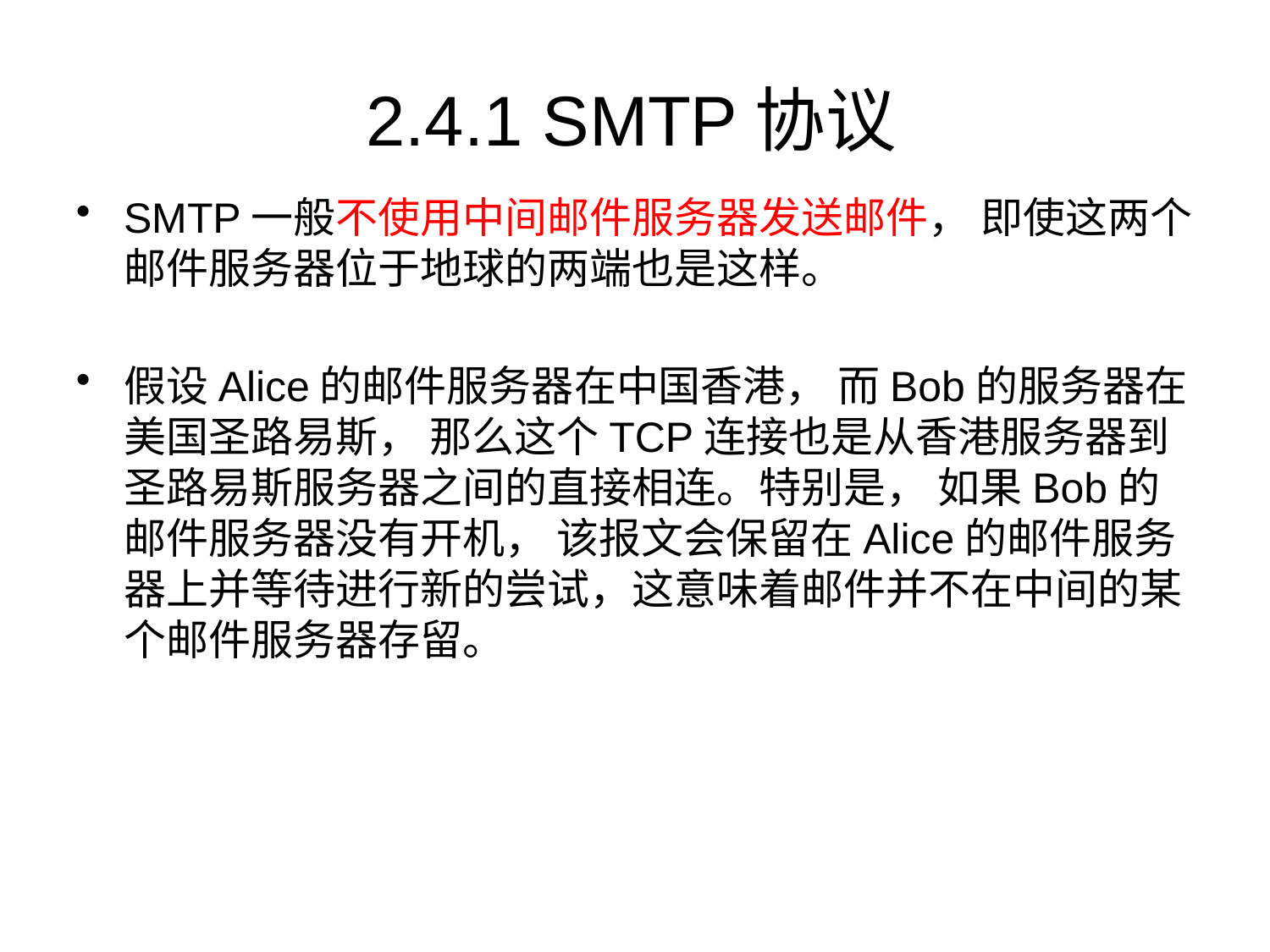

# 2.4.1 SMTP协议
SMTP一般不使用中间邮件服务器发送邮件， 即使这两个邮件服务器位于地球的两端也是这样。

假设Alice的邮件服务器在中国香港， 而Bob的服务器在美国圣路易斯， 那么这个TCP连接也是从香港服务器到圣路易斯服务器之间的直接相连。特别是， 如果Bob的邮件服务器没有开机， 该报文会保留在Alice的邮件服务器上并等待进行新的尝试，这意味着邮件并不在中间的某个邮件服务器存留。